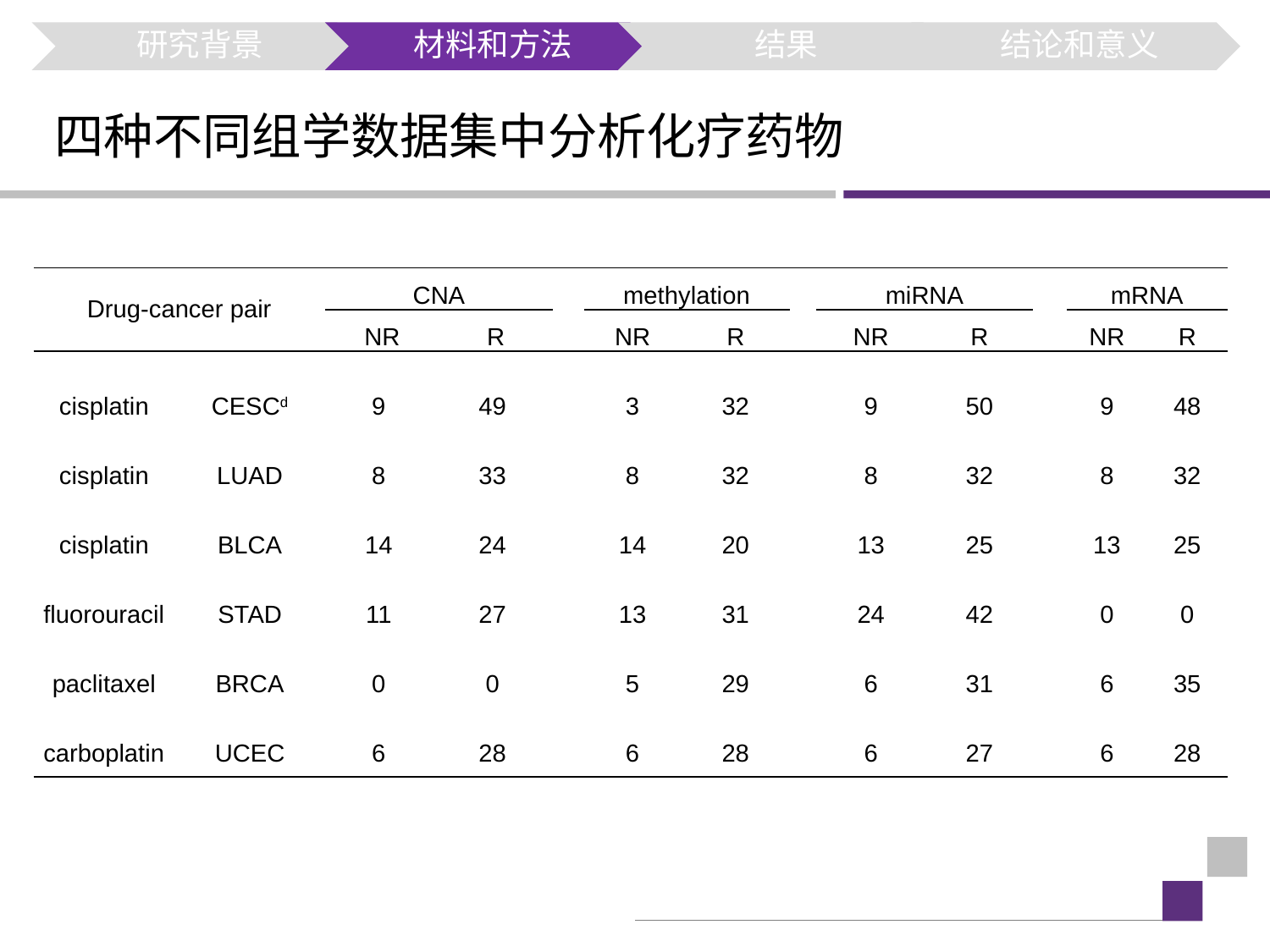

研究背景
材料和方法
结果
结论和意义
# 四种不同组学数据集中分析化疗药物

| Drug-cancer pair |  | CNA |  |  | methylation |  |  | miRNA |  |  | mRNA |  |
| --- | --- | --- | --- | --- | --- | --- | --- | --- | --- | --- | --- | --- |
|  |  | NR | R |  | NR | R |  | NR | R |  | NR | R |
| cisplatin | CESCd | 9 | 49 |  | 3 | 32 |  | 9 | 50 |  | 9 | 48 |
| cisplatin | LUAD | 8 | 33 |  | 8 | 32 |  | 8 | 32 |  | 8 | 32 |
| cisplatin | BLCA | 14 | 24 |  | 14 | 20 |  | 13 | 25 |  | 13 | 25 |
| fluorouracil | STAD | 11 | 27 |  | 13 | 31 |  | 24 | 42 |  | 0 | 0 |
| paclitaxel | BRCA | 0 | 0 |  | 5 | 29 |  | 6 | 31 |  | 6 | 35 |
| carboplatin | UCEC | 6 | 28 |  | 6 | 28 |  | 6 | 27 |  | 6 | 28 |